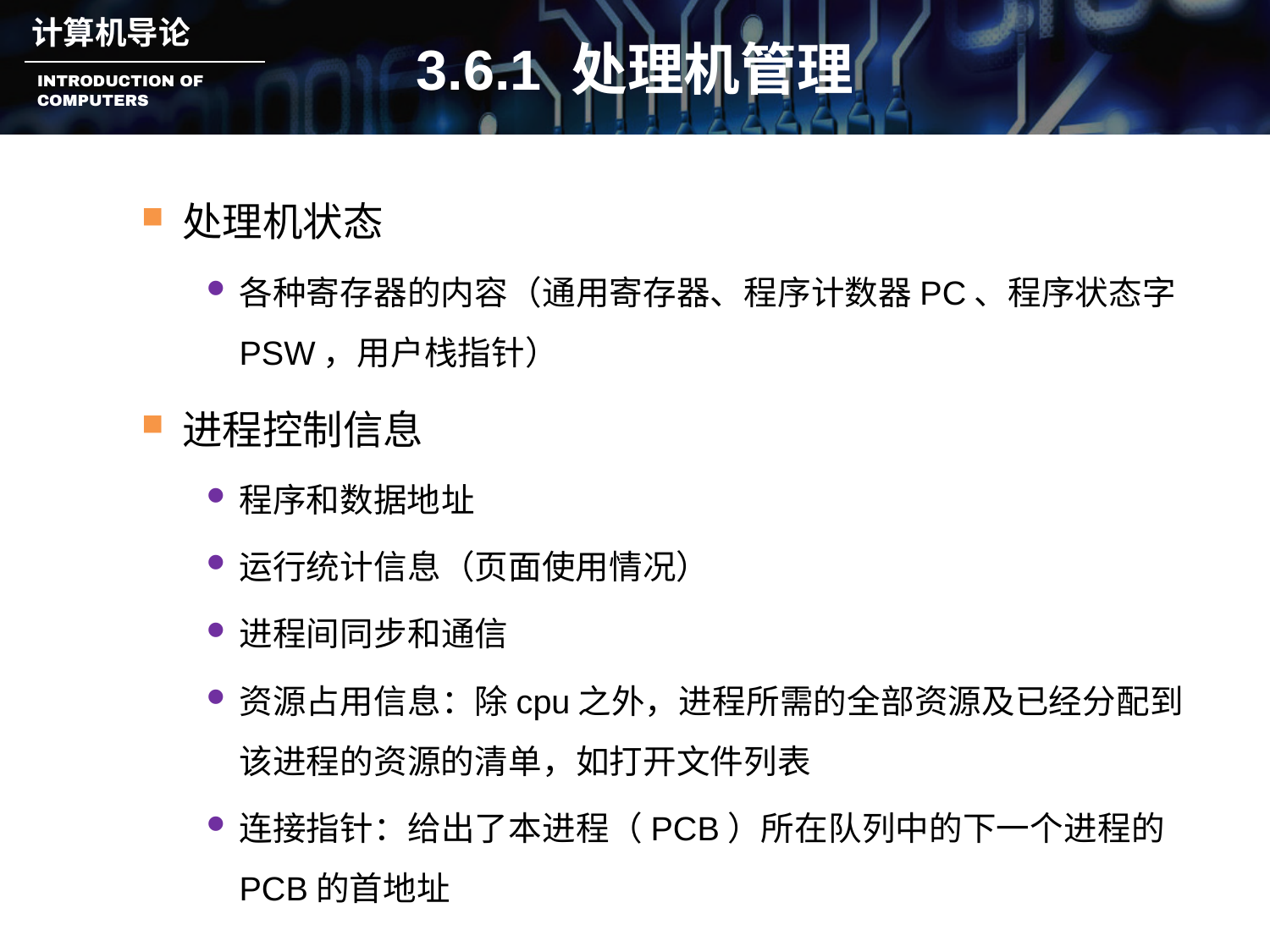

# 3.6.1 处理机管理
处理机状态
各种寄存器的内容（通用寄存器、程序计数器PC、程序状态字PSW，用户栈指针）
进程控制信息
程序和数据地址
运行统计信息（页面使用情况）
进程间同步和通信
资源占用信息：除cpu之外，进程所需的全部资源及已经分配到该进程的资源的清单，如打开文件列表
连接指针：给出了本进程（PCB）所在队列中的下一个进程的PCB的首地址